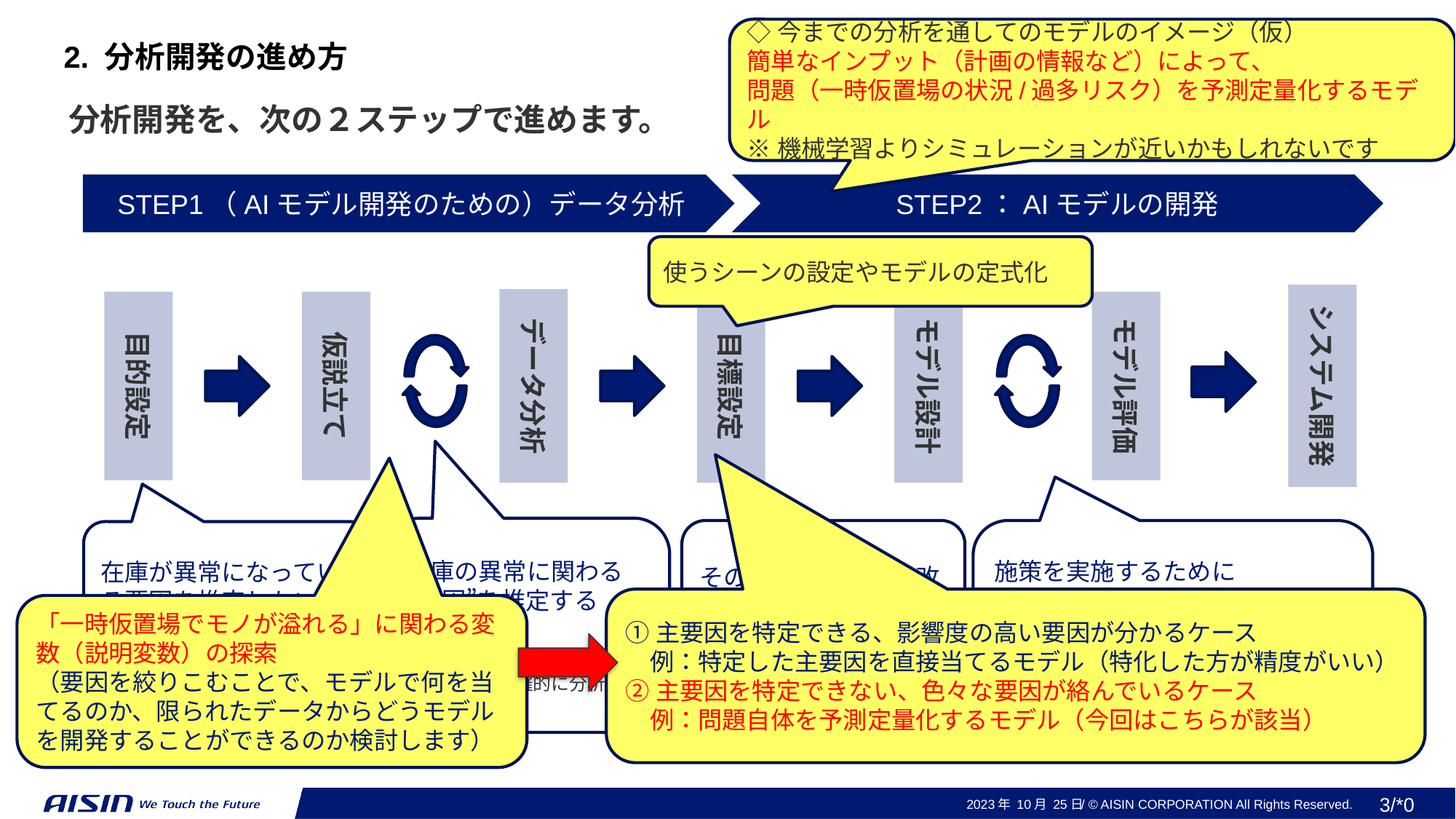

◇今までの分析を通してのモデルのイメージ（仮）
簡単なインプット（計画の情報など）によって、
問題（一時仮置場の状況/過多リスク）を予測定量化するモデル
※機械学習よりシミュレーションが近いかもしれないです
2. 分析開発の進め方

分析開発を、次の２ステップで進めます。
STEP1（AIモデル開発のための）データ分析
STEP2：AIモデルの開発
使うシーンの設定やモデルの定式化
システム開発
データ分析
目標設定
モデル設計
目的設定
仮説立て
モデル評価

在庫の異常に関わる　“要因”を推定する

取り組み概要
・仮説を設定し検証する
・データを網羅的に分析する
その“要因”に対する改善施策を実施したい
施策を実施するために　　　　　必要なAIモデルを開発する

取り組み概要
・モデルや手法の選定
・○○の異常を検知するモデル開発
在庫が異常になっている要因を推定したい
①主要因を特定できる、影響度の高い要因が分かるケース
　例：特定した主要因を直接当てるモデル（特化した方が精度がいい）
②主要因を特定できない、色々な要因が絡んでいるケース
　例：問題自体を予測定量化するモデル（今回はこちらが該当）
「一時仮置場でモノが溢れる」に関わる変数（説明変数）の探索
（要因を絞りこむことで、モデルで何を当てるのか、限られたデータからどうモデルを開発することができるのか検討します）

2023年 10月 25日